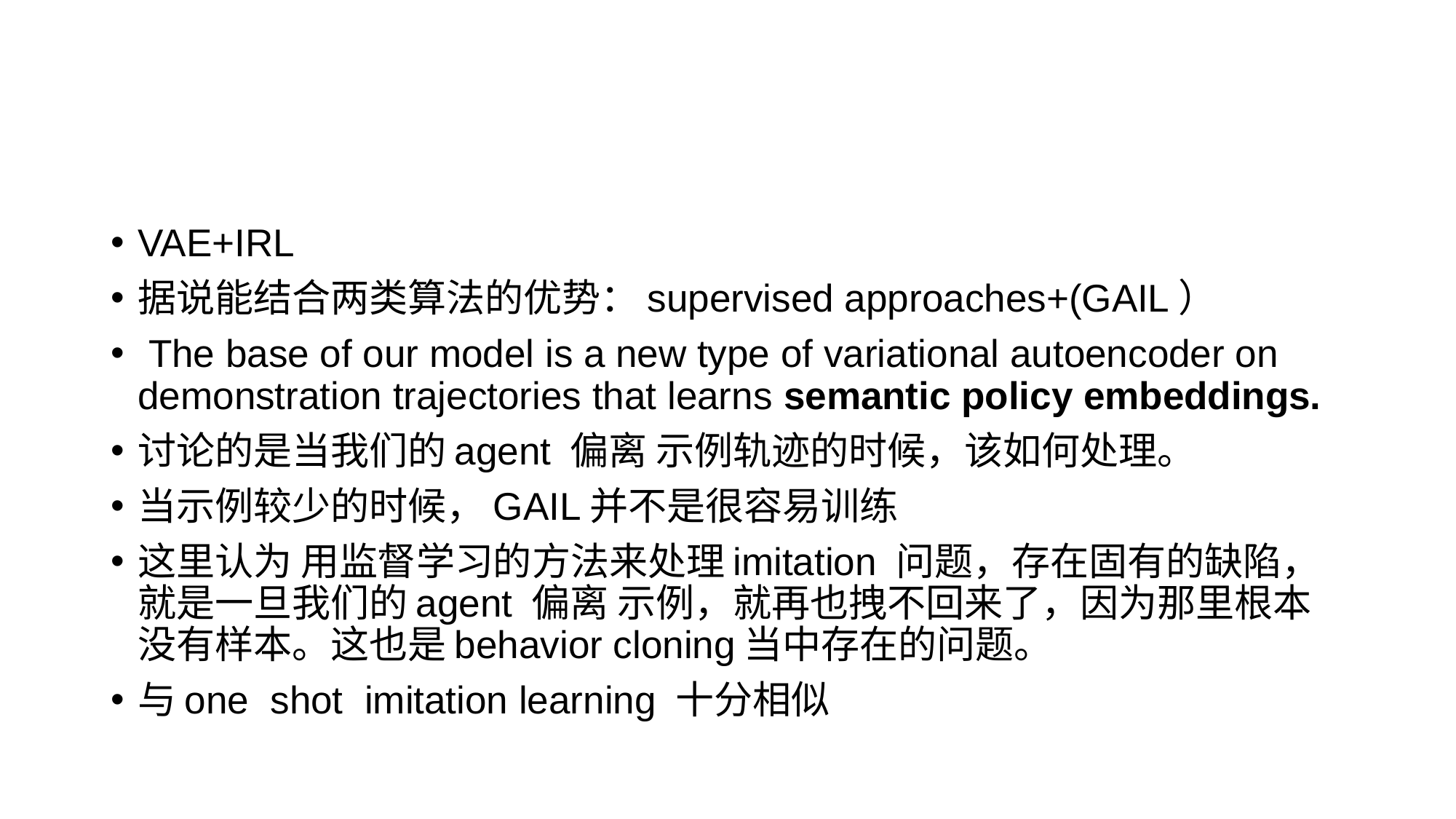

#
VAE+IRL
据说能结合两类算法的优势：supervised approaches+(GAIL）
 The base of our model is a new type of variational autoencoder on demonstration trajectories that learns semantic policy embeddings.
讨论的是当我们的agent 偏离 示例轨迹的时候，该如何处理。
当示例较少的时候，GAIL并不是很容易训练
这里认为 用监督学习的方法来处理imitation 问题，存在固有的缺陷，就是一旦我们的agent 偏离 示例，就再也拽不回来了，因为那里根本没有样本。这也是behavior cloning当中存在的问题。
与one  shot  imitation learning 十分相似